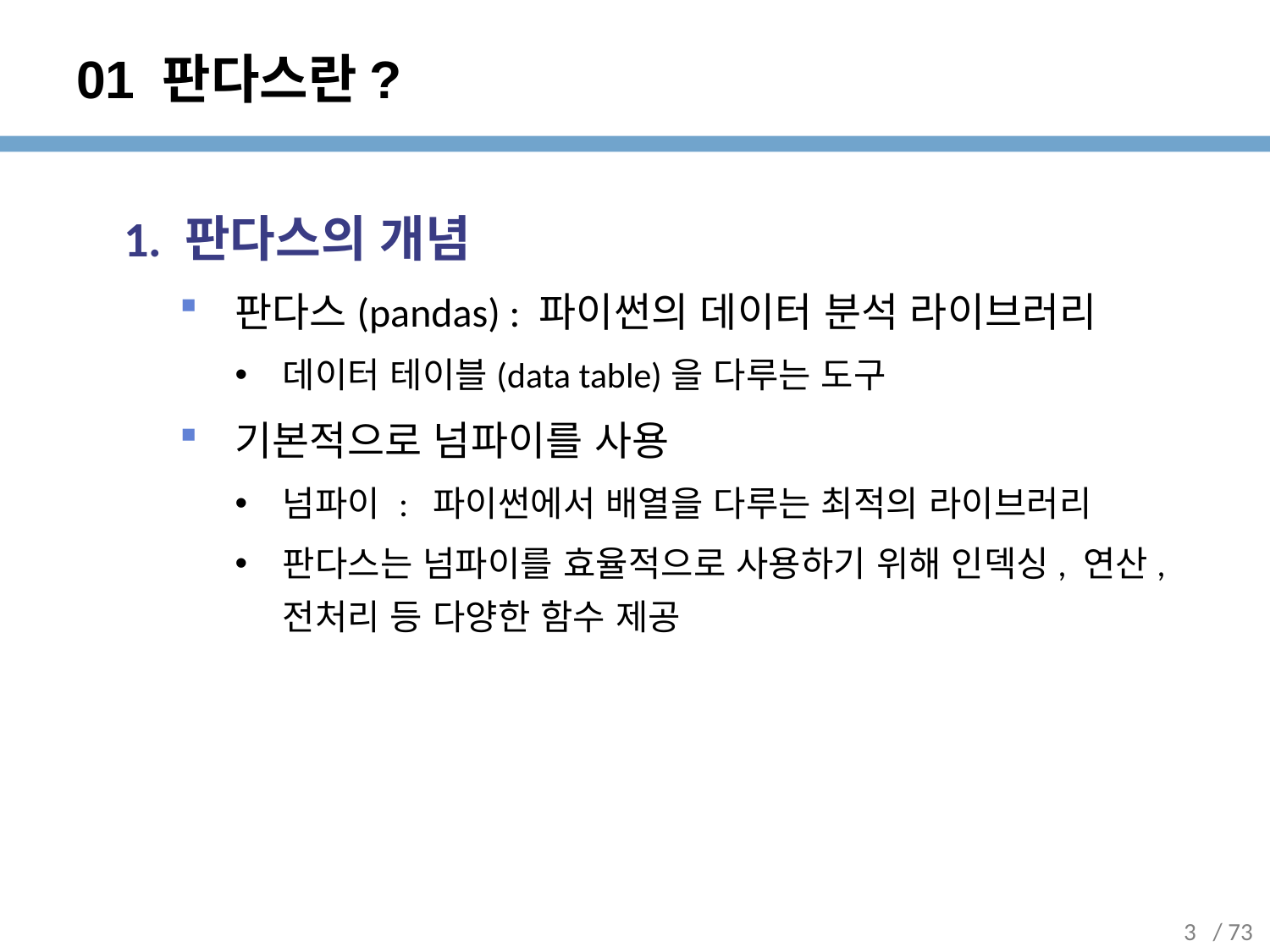

# 01 판다스란?
1. 판다스의 개념
판다스(pandas) : 파이썬의 데이터 분석 라이브러리
데이터 테이블(data table)을 다루는 도구
기본적으로 넘파이를 사용
넘파이 :  파이썬에서 배열을 다루는 최적의 라이브러리
판다스는 넘파이를 효율적으로 사용하기 위해 인덱싱, 연산, 전처리 등 다양한 함수 제공

3
/ 73